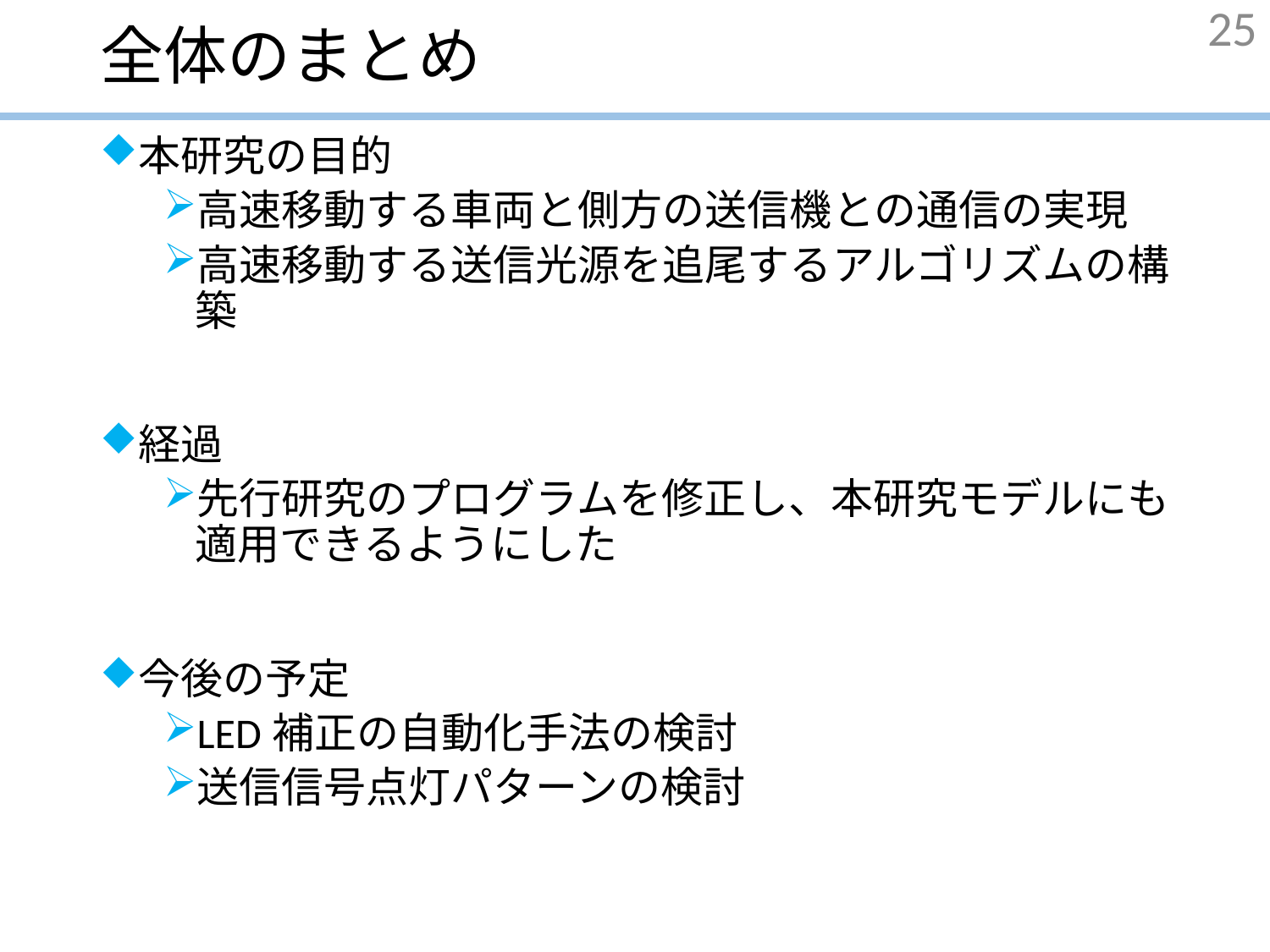

# 全体のまとめ
25
本研究の目的
高速移動する車両と側方の送信機との通信の実現
高速移動する送信光源を追尾するアルゴリズムの構築

経過
先行研究のプログラムを修正し、本研究モデルにも適用できるようにした

今後の予定
LED補正の自動化手法の検討
送信信号点灯パターンの検討